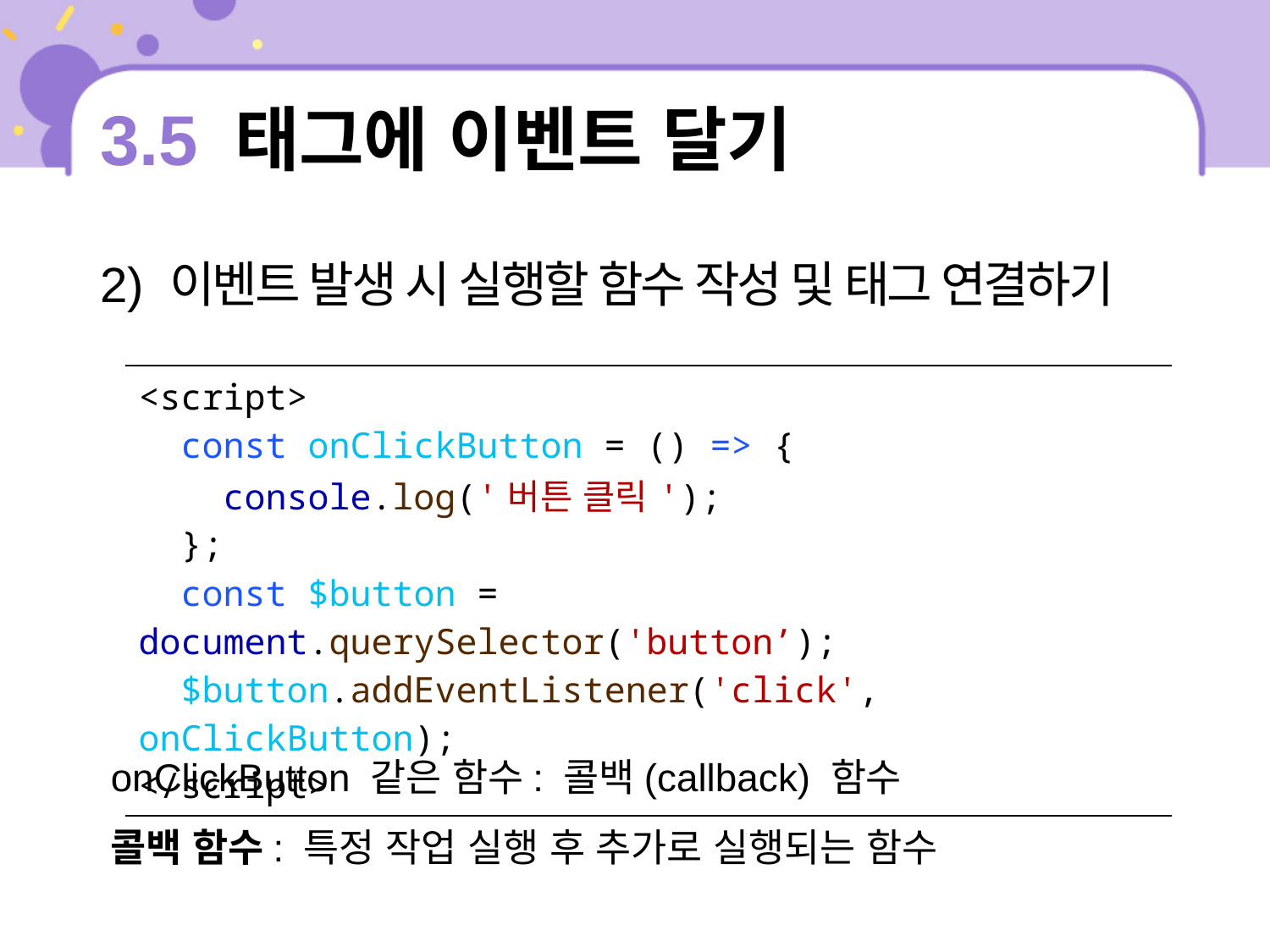

# 3.5 태그에 이벤트 달기
2) 이벤트 발생 시 실행할 함수 작성 및 태그 연결하기

 onClickButton 같은 함수: 콜백(callback) 함수
 콜백 함수: 특정 작업 실행 후 추가로 실행되는 함수
| <script> const onClickButton = () => { console.log('버튼 클릭'); }; const $button = document.querySelector('button’); $button.addEventListener('click', onClickButton); </script> |
| --- |